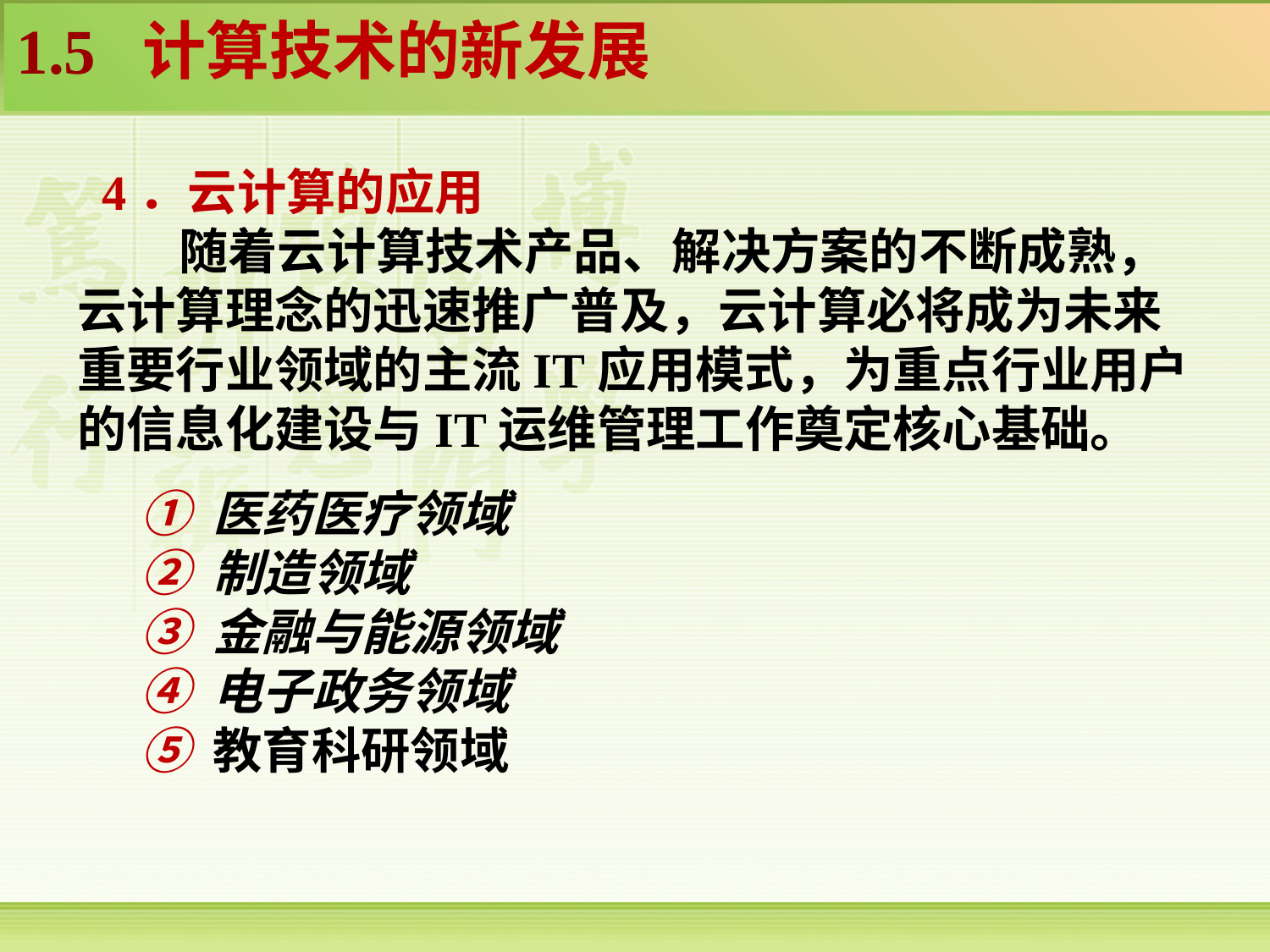

1.5  计算技术的新发展
  4．云计算的应用
        随着云计算技术产品、解决方案的不断成熟，云计算理念的迅速推广普及，云计算必将成为未来重要行业领域的主流IT应用模式，为重点行业用户的信息化建设与IT运维管理工作奠定核心基础。

① 医药医疗领域
② 制造领域
③ 金融与能源领域
④ 电子政务领域
⑤ 教育科研领域

87